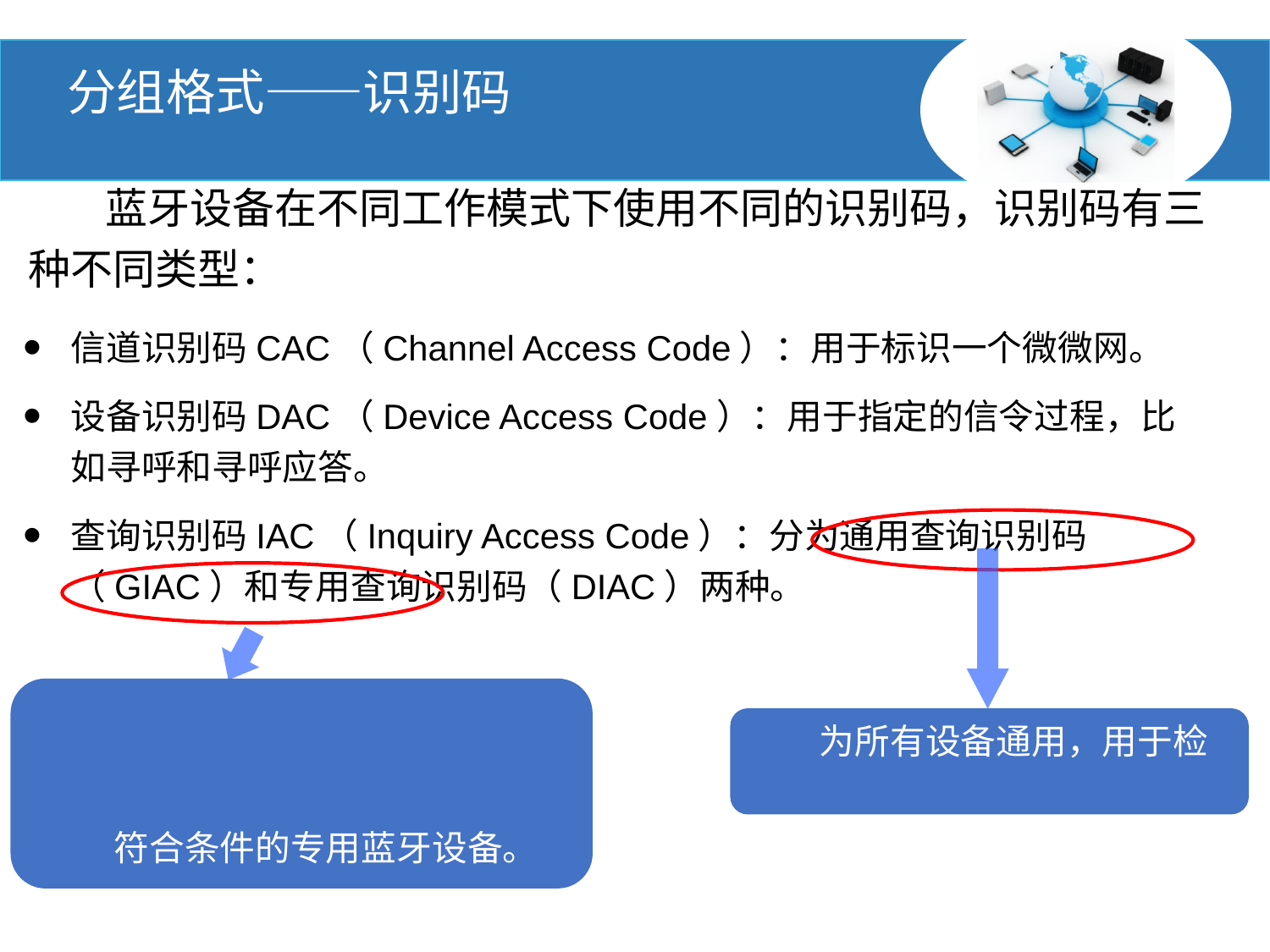

分组格式——识别码
       蓝牙设备在不同工作模式下使用不同的识别码，识别码有三种不同类型：

信道识别码CAC（Channel Access Code）：用于标识一个微微网。
设备识别码DAC（Device Access Code）：用于指定的信令过程，比如寻呼和寻呼应答。
查询识别码IAC（Inquiry Access Code）：分为通用查询识别码（GIAC）和专用查询识别码（DIAC）两种。

为所有设备通用，用于检
测指定范围内的其他蓝牙设备

被某种类型的蓝牙单元使用，具
有同种类型的蓝牙单元使用相同
的DIAC，用于发现在指定范围中
符合条件的专用蓝牙设备。